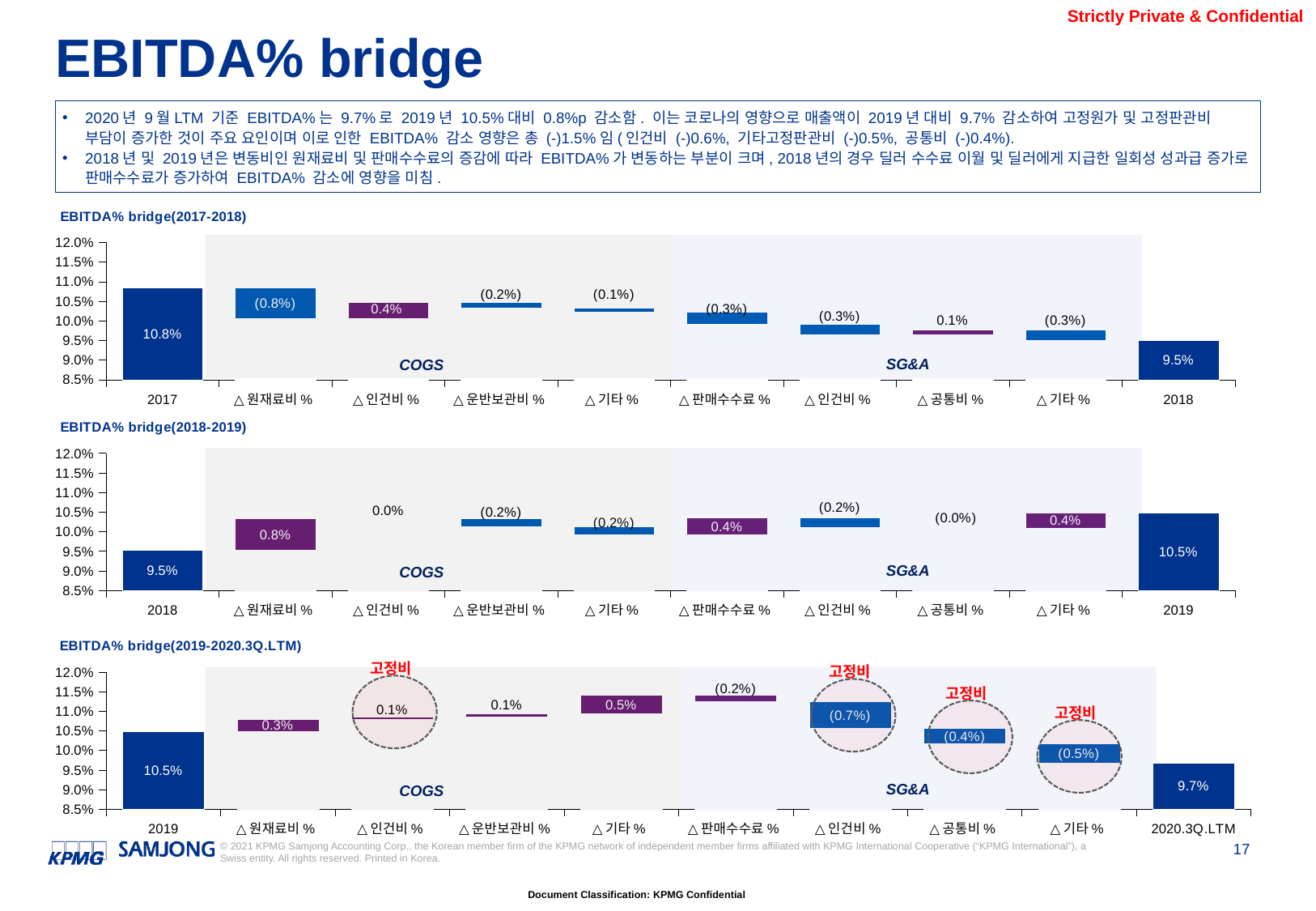

EBITDA% bridge
2020년 9월LTM 기준 EBITDA%는 9.7%로 2019년 10.5%대비 0.8%p 감소함. 이는 코로나의 영향으로 매출액이 2019년 대비 9.7% 감소하여 고정원가 및 고정판관비 부담이 증가한 것이 주요 요인이며 이로 인한 EBITDA% 감소 영향은 총 (-)1.5%임(인건비 (-)0.6%, 기타고정판관비 (-)0.5%, 공통비 (-)0.4%).
2018년 및 2019년은 변동비인 원재료비 및 판매수수료의 증감에 따라 EBITDA%가 변동하는 부분이 크며, 2018년의 경우 딜러 수수료 이월 및 딜러에게 지급한 일회성 성과급 증가로 판매수수료가 증가하여 EBITDA% 감소에 영향을 미침.

### Chart: EBITDA% bridge(2017-2018)

| Category | 기초 | 변동값 |
|---|---|---|
| 2017 | 0.10845586802783912 | None |
| △원재료비%  | 0.10051257923818131 | 0.007943288789657804 |
| △인건비%  | 0.10051257923818131 | 0.004311181725178151 |
| △운반보관비%  | 0.10330105476840262 | 0.001522706194956841 |
| △기타%  | 0.1023172011676863 | 0.0009838536007163168 |
| △판매수수료%  | 0.09904972701223866 | 0.003267474155447647 |
| △인건비%  | 0.0965091910419433 | 0.0025405359702953545 |
| △공통비%  | 0.0965091910419433 | 0.001227448808666834 |
| △기타%  | 0.09502361444850328 | 0.0027130254021068556 |
| 2018 | 0.09502361444850328 | None |

SG&A
COGS

### Chart: EBITDA% bridge(2018-2019)

| Category | 기초 | 변동값 |
|---|---|---|
| 2018 | 0.09534631246175819 | None |
| △원재료비%  | 0.09534631246175819 | 0.00794114512383945 |
| △인건비%  | 0.10328745758559764 | 9.620970498364079e-05 |
| △운반보관비%  | 0.10119819604402633 | 0.0021854712465549514 |
| △기타%  | 0.09918611348355227 | 0.0020120825604740544 |
| △판매수수료%  | 0.09918611348355227 | 0.004365034338359816 |
| △인건비%  | 0.10116875128912933 | 0.0023823965327827573 |
| △공통비%  | 0.10084605327587441 | 0.0003226980132549212 |
| △기타%  | 0.10084605327587441 | 0.0040645852637437585 |
| 2019 | 0.10491063853961817 | None |

SG&A
COGS

### Chart: EBITDA% bridge(2019-2020.3Q.LTM)

| Category | 기초 | 변동값 |
|---|---|---|
| 2019 | 0.10491063853961821 | None |
| △원재료비%  | 0.10491063853961821 | 0.0030578354362109095 |
| △인건비%  | 0.10796847397582912 | 0.0005761660104258159 |
| △운반보관비%  | 0.10854463998625494 | 0.0007835211900111688 |
| △기타%  | 0.1093281611762661 | 0.004836832992468704 |
| △판매수수료%  | 0.11248866268925785 | 0.0016763314794769613 |
| △인건비%  | 0.10555604616167905 | 0.006932616527578803 |
| △공통비%  | 0.10181767882882516 | 0.0037383673328538897 |
| △기타%  | 0.0968065618748376 | 0.005011116953987552 |
| 2020.3Q.LTM | 0.0968065618748376 | None |
고정비

고정비

고정비

고정비

SG&A
COGS